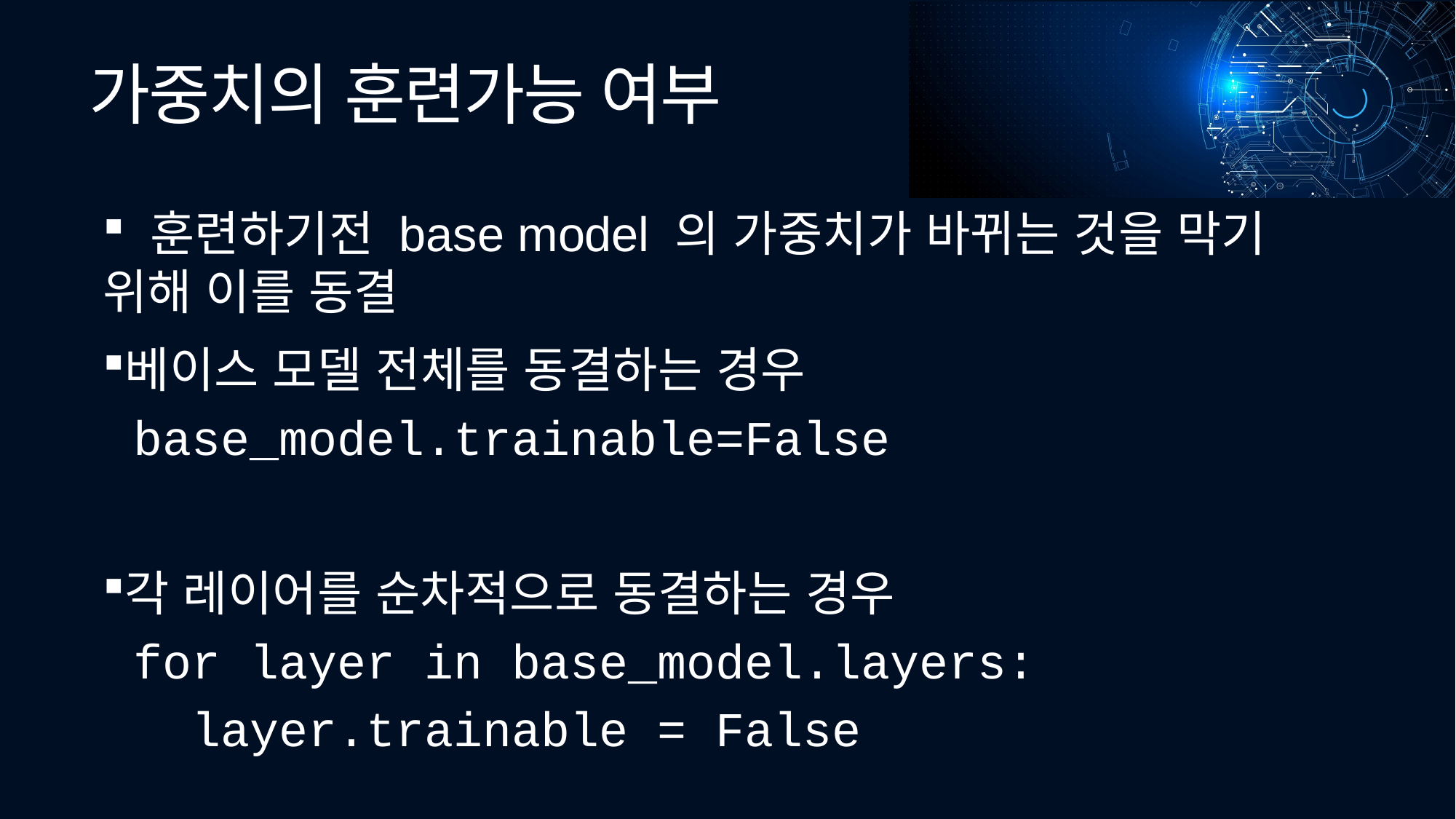

# 가중치의 훈련가능 여부
 훈련하기전 base model 의 가중치가 바뀌는 것을 막기 위해 이를 동결
베이스 모델 전체를 동결하는 경우
base_model.trainable=False

각 레이어를 순차적으로 동결하는 경우
for layer in base_model.layers:
  layer.trainable = False